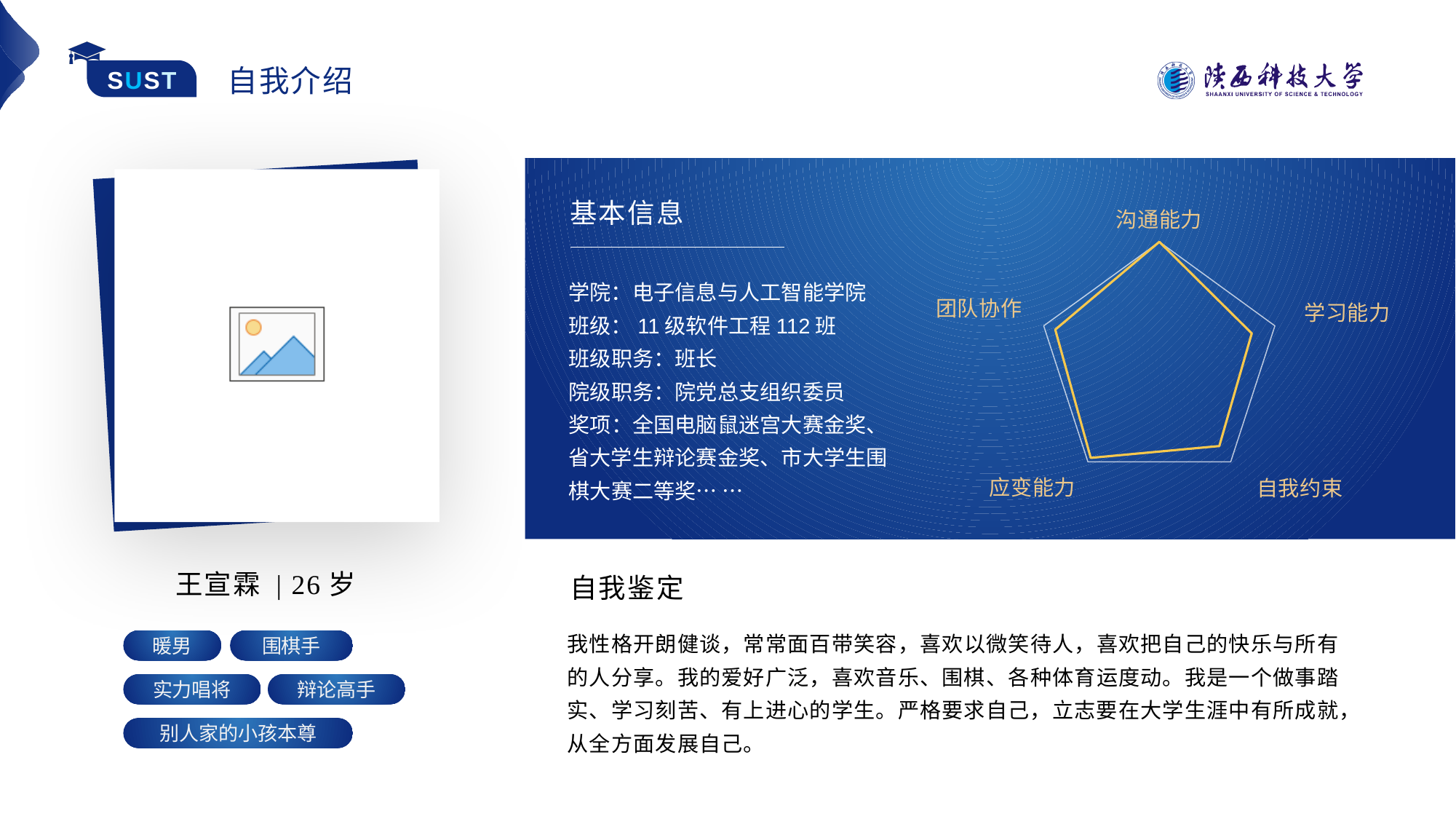

自我介绍

### Chart

| Category | 系列 1 |
|---|---|
| 沟通能力 | 5.0 |
| 学习能力 | 4.0 |
| 自我约束 | 4.2 |
| 应变能力 | 4.8 |
| 团队协作 | 4.5 |
基本信息
学院：电子信息与人工智能学院
班级：11级软件工程112班
班级职务：班长
院级职务：院党总支组织委员
奖项：全国电脑鼠迷宫大赛金奖、
省大学生辩论赛金奖、市大学生围棋大赛二等奖… …
王宣霖 | 26岁
自我鉴定
我性格开朗健谈，常常面百带笑容，喜欢以微笑待人，喜欢把自己的快乐与所有的人分享。我的爱好广泛，喜欢音乐、围棋、各种体育运度动。我是一个做事踏实、学习刻苦、有上进心的学生。严格要求自己，立志要在大学生涯中有所成就，从全方面发展自己。
暖男
围棋手
实力唱将
辩论高手
别人家的小孩本尊
第四章使用指南：替换图片
第四章使用指南：关于母版